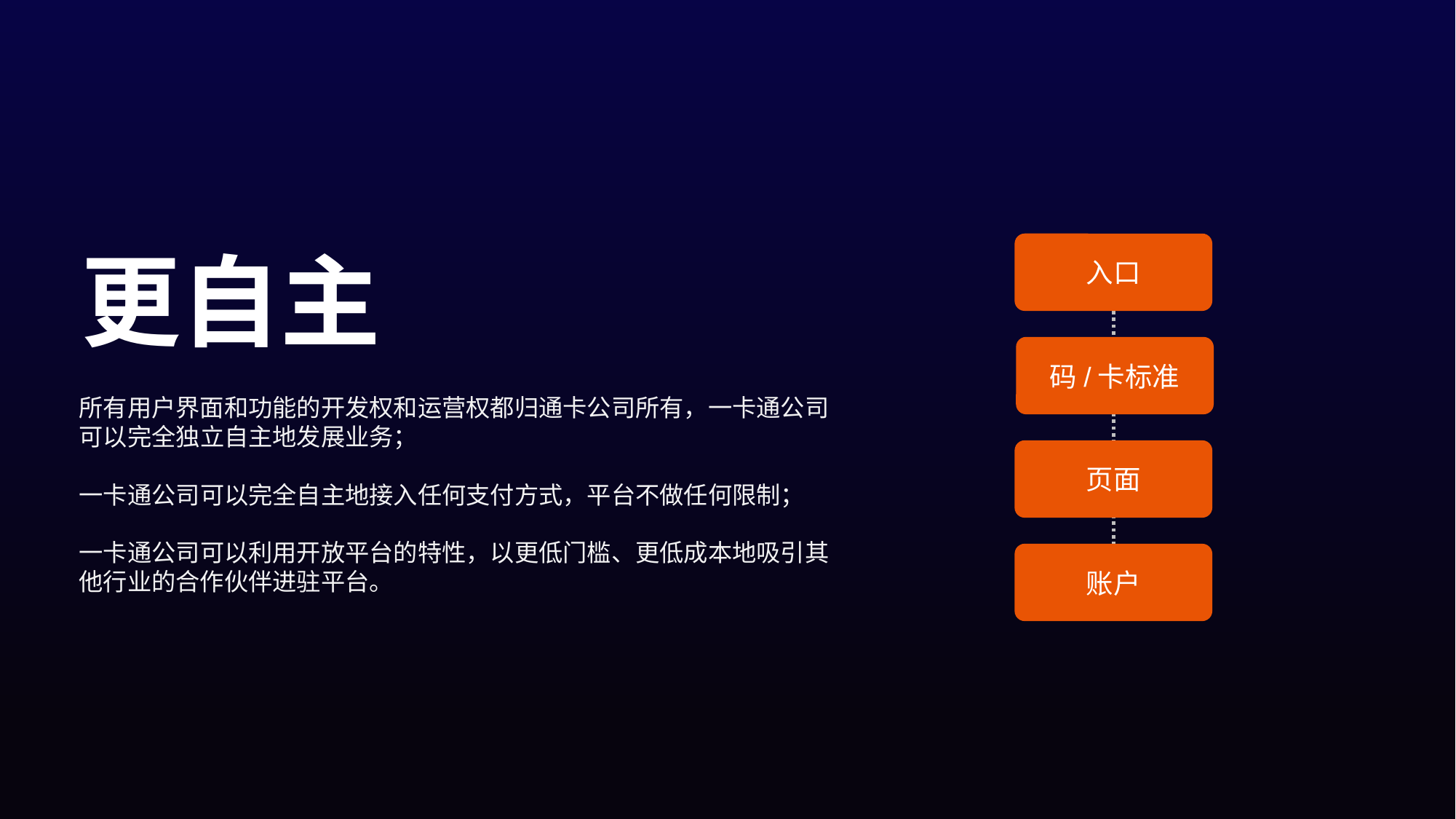

更自主
入口
码/卡标准
所有用户界面和功能的开发权和运营权都归通卡公司所有，一卡通公司可以完全独立自主地发展业务；

一卡通公司可以完全自主地接入任何支付方式，平台不做任何限制；

一卡通公司可以利用开放平台的特性，以更低门槛、更低成本地吸引其他行业的合作伙伴进驻平台。
页面
账户